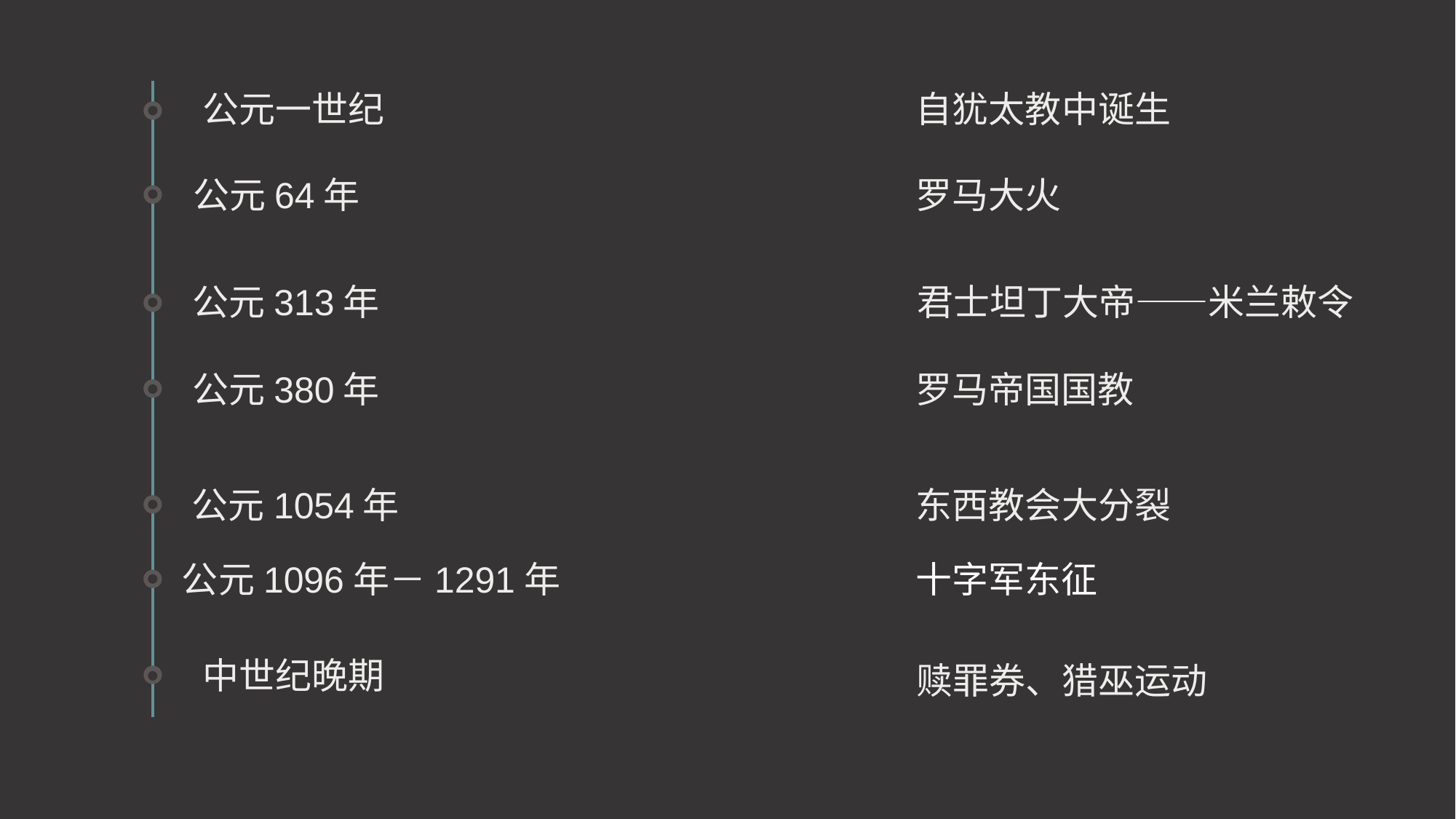

公元一世纪
自犹太教中诞生

公元64年
罗马大火

君士坦丁大帝——米兰敕令
公元313年

罗马帝国国教
公元380年

公元1054年
东西教会大分裂

公元1096年－1291年
十字军东征

中世纪晚期
赎罪券、猎巫运动